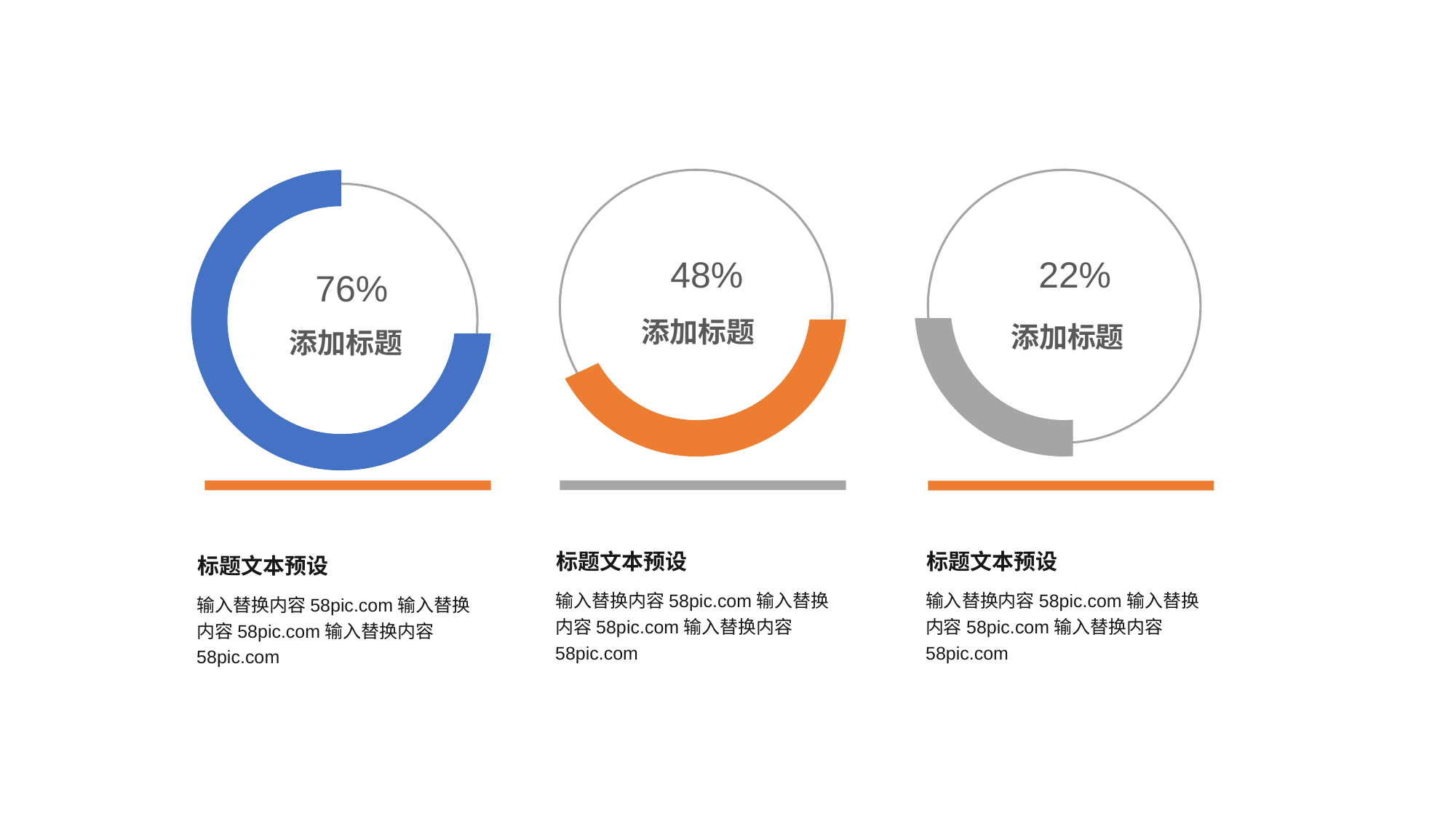

48%
添加标题

22%
添加标题

76%
添加标题

标题文本预设
标题文本预设
标题文本预设
输入替换内容58pic.com输入替换内容58pic.com输入替换内容58pic.com
输入替换内容58pic.com输入替换内容58pic.com输入替换内容58pic.com
输入替换内容58pic.com输入替换内容58pic.com输入替换内容58pic.com